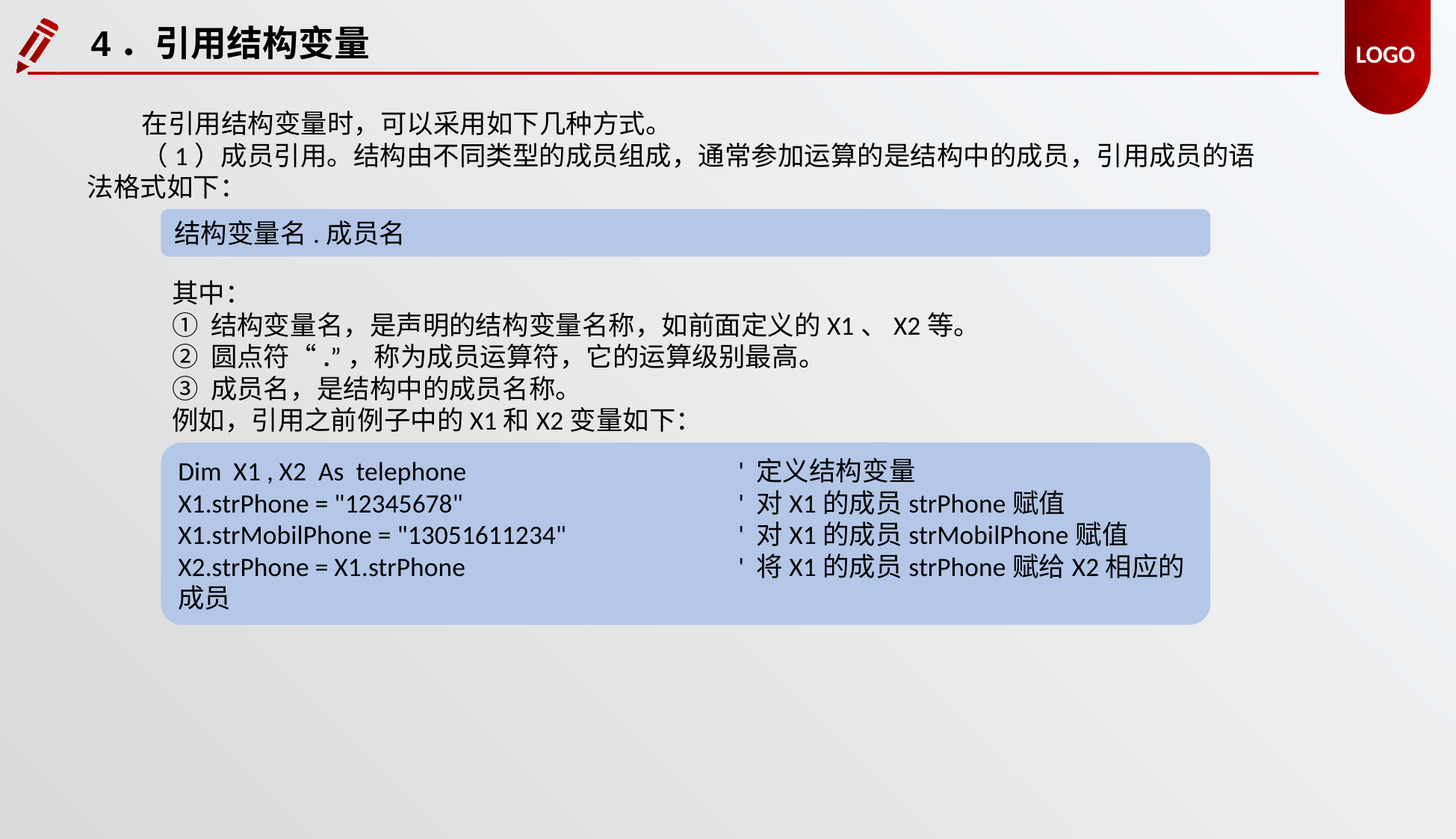

4．引用结构变量
在引用结构变量时，可以采用如下几种方式。
（1）成员引用。结构由不同类型的成员组成，通常参加运算的是结构中的成员，引用成员的语法格式如下：
结构变量名.成员名
其中：
① 结构变量名，是声明的结构变量名称，如前面定义的X1、X2等。
② 圆点符“.”，称为成员运算符，它的运算级别最高。
③ 成员名，是结构中的成员名称。
例如，引用之前例子中的X1和X2变量如下：
Dim  X1 , X2  As  telephone			' 定义结构变量
X1.strPhone = "12345678"			' 对X1的成员strPhone赋值
X1.strMobilPhone = "13051611234"		' 对X1的成员strMobilPhone赋值
X2.strPhone = X1.strPhone			' 将X1的成员strPhone赋给X2相应的成员